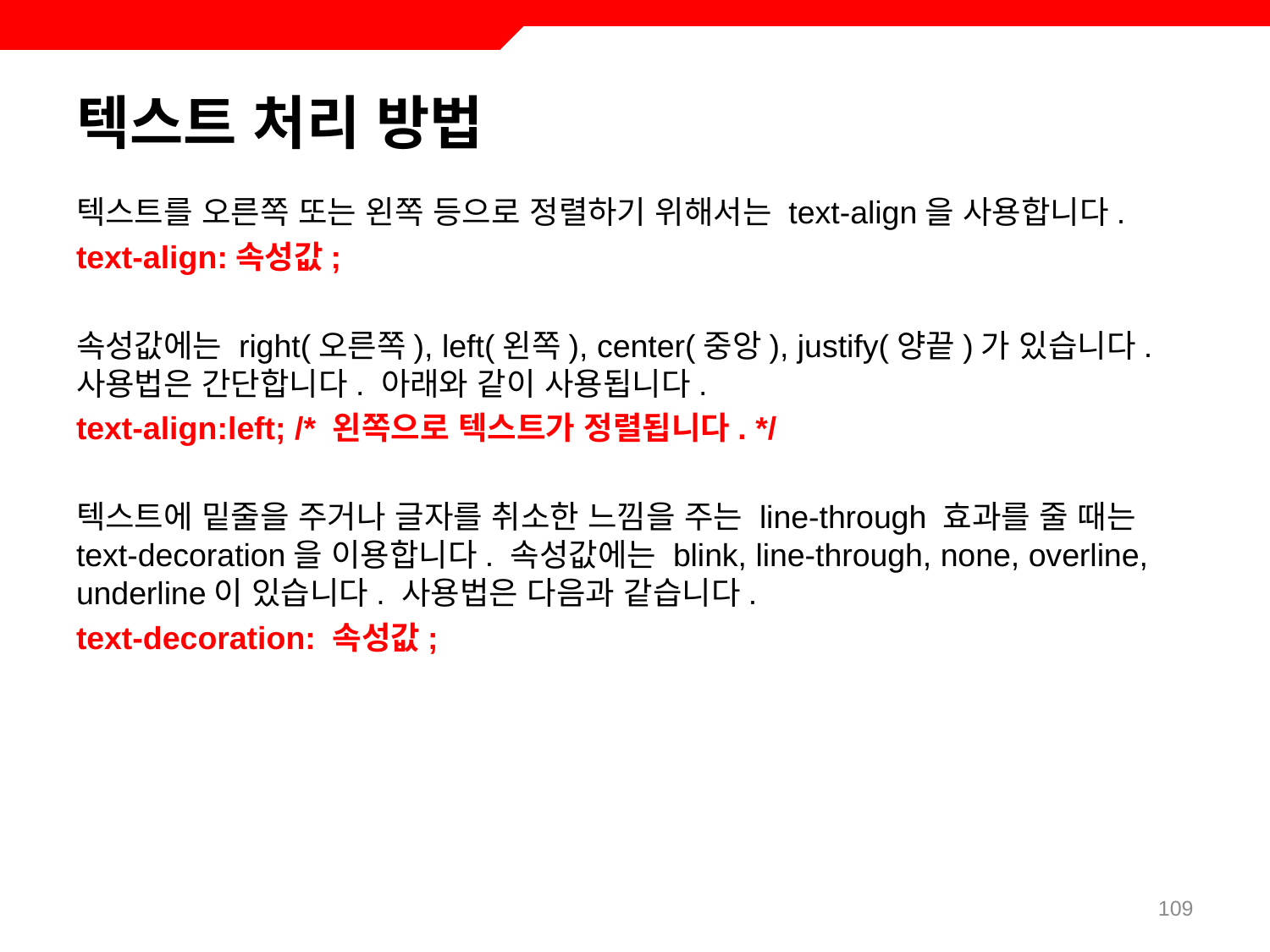

# 텍스트 처리 방법
텍스트를 오른쪽 또는 왼쪽 등으로 정렬하기 위해서는 text-align을 사용합니다.
text-align:속성값;

속성값에는 right(오른쪽), left(왼쪽), center(중앙), justify(양끝)가 있습니다. 사용법은 간단합니다. 아래와 같이 사용됩니다.
text-align:left; /* 왼쪽으로 텍스트가 정렬됩니다. */

텍스트에 밑줄을 주거나 글자를 취소한 느낌을 주는 line-through 효과를 줄 때는 text-decoration을 이용합니다. 속성값에는 blink, line-through, none, overline, underline이 있습니다. 사용법은 다음과 같습니다.
text-decoration: 속성값;
109